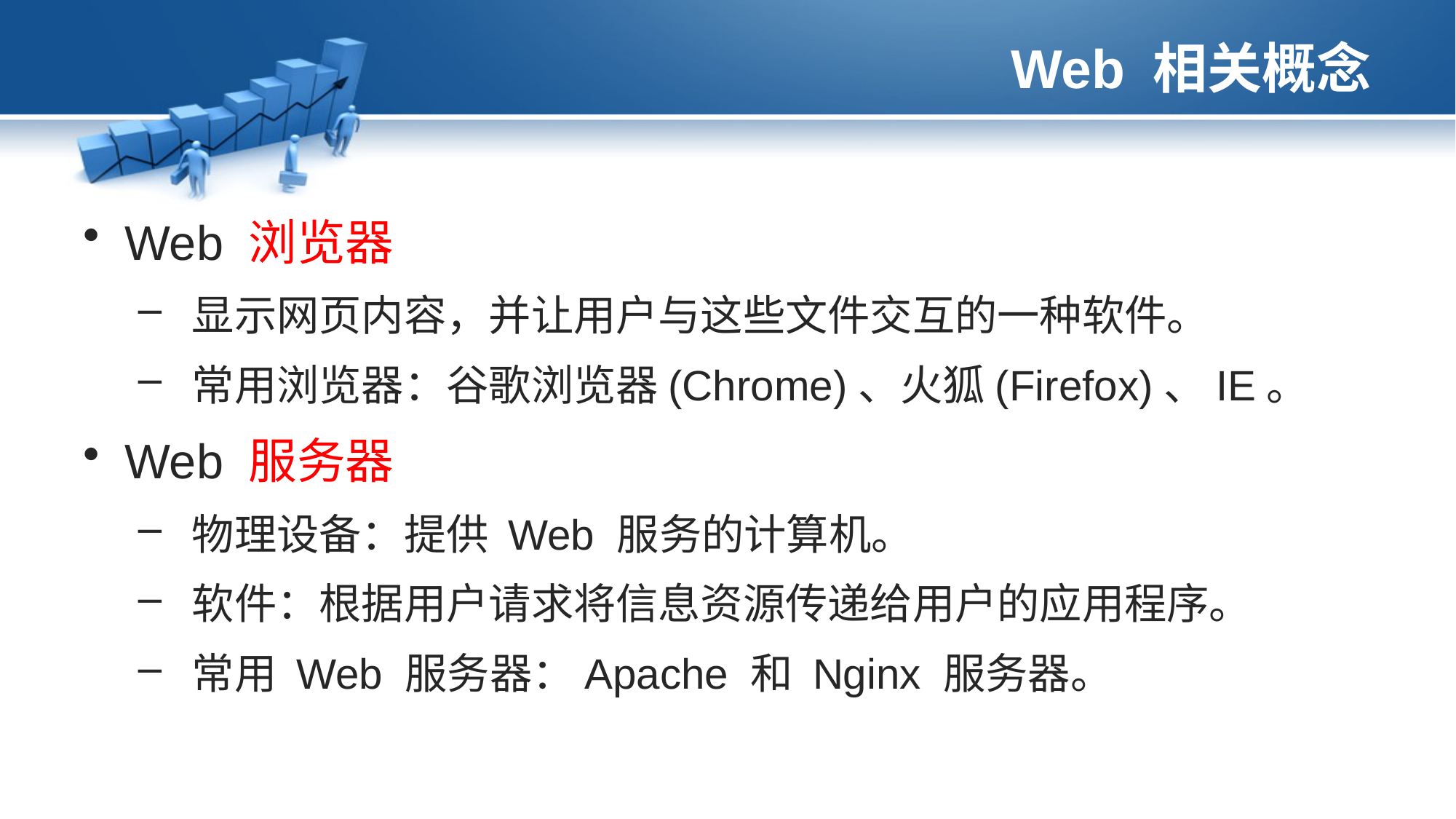

# Web 相关概念
Web 浏览器
 显示网页内容，并让用户与这些文件交互的一种软件。
 常用浏览器：谷歌浏览器(Chrome)、火狐(Firefox)、IE。
Web 服务器
 物理设备：提供 Web 服务的计算机。
 软件：根据用户请求将信息资源传递给用户的应用程序。
 常用 Web 服务器：Apache 和 Nginx 服务器。